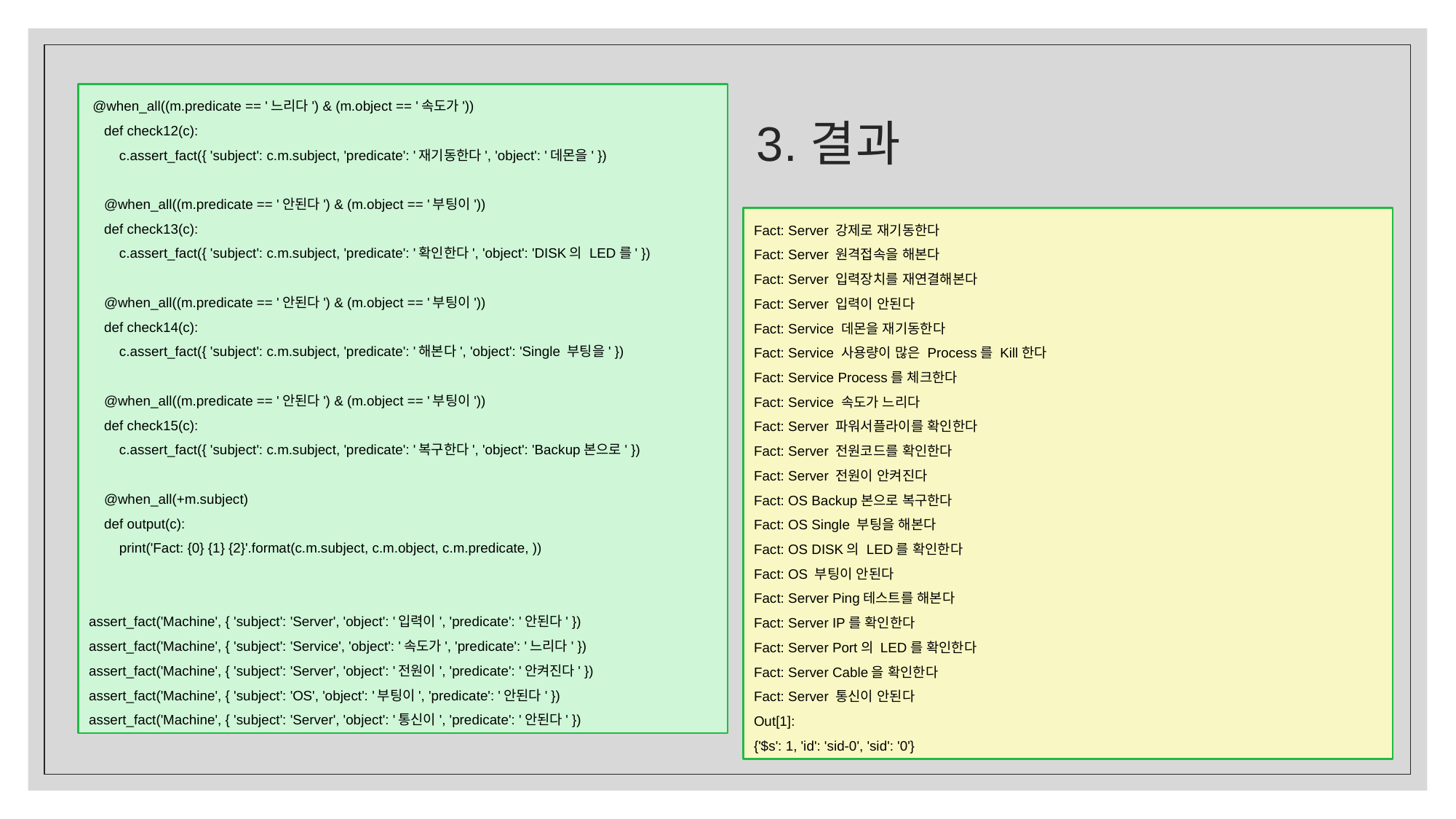

# 3.결과
 @when_all((m.predicate == '느리다') & (m.object == '속도가'))
    def check12(c):
        c.assert_fact({ 'subject': c.m.subject, 'predicate': '재기동한다', 'object': '데몬을' })

    @when_all((m.predicate == '안된다') & (m.object == '부팅이'))
    def check13(c):
        c.assert_fact({ 'subject': c.m.subject, 'predicate': '확인한다', 'object': 'DISK의 LED를' })

    @when_all((m.predicate == '안된다') & (m.object == '부팅이'))
    def check14(c):
        c.assert_fact({ 'subject': c.m.subject, 'predicate': '해본다', 'object': 'Single 부팅을' })

    @when_all((m.predicate == '안된다') & (m.object == '부팅이'))
    def check15(c):
        c.assert_fact({ 'subject': c.m.subject, 'predicate': '복구한다', 'object': 'Backup본으로' })

    @when_all(+m.subject)
    def output(c):
        print('Fact: {0} {1} {2}'.format(c.m.subject, c.m.object, c.m.predicate, ))

assert_fact('Machine', { 'subject': 'Server', 'object': '입력이', 'predicate': '안된다' })
assert_fact('Machine', { 'subject': 'Service', 'object': '속도가', 'predicate': '느리다' })
assert_fact('Machine', { 'subject': 'Server', 'object': '전원이', 'predicate': '안켜진다' })
assert_fact('Machine', { 'subject': 'OS', 'object': '부팅이', 'predicate': '안된다' })
assert_fact('Machine', { 'subject': 'Server', 'object': '통신이', 'predicate': '안된다' })
Fact: Server 강제로 재기동한다
Fact: Server 원격접속을 해본다
Fact: Server 입력장치를 재연결해본다
Fact: Server 입력이 안된다
Fact: Service 데몬을 재기동한다
Fact: Service 사용량이 많은 Process를 Kill한다
Fact: Service Process를 체크한다
Fact: Service 속도가 느리다
Fact: Server 파워서플라이를 확인한다
Fact: Server 전원코드를 확인한다
Fact: Server 전원이 안켜진다
Fact: OS Backup본으로 복구한다
Fact: OS Single 부팅을 해본다
Fact: OS DISK의 LED를 확인한다
Fact: OS 부팅이 안된다
Fact: Server Ping테스트를 해본다
Fact: Server IP를 확인한다
Fact: Server Port의 LED를 확인한다
Fact: Server Cable을 확인한다
Fact: Server 통신이 안된다
Out[1]:
{'$s': 1, 'id': 'sid-0', 'sid': '0'}